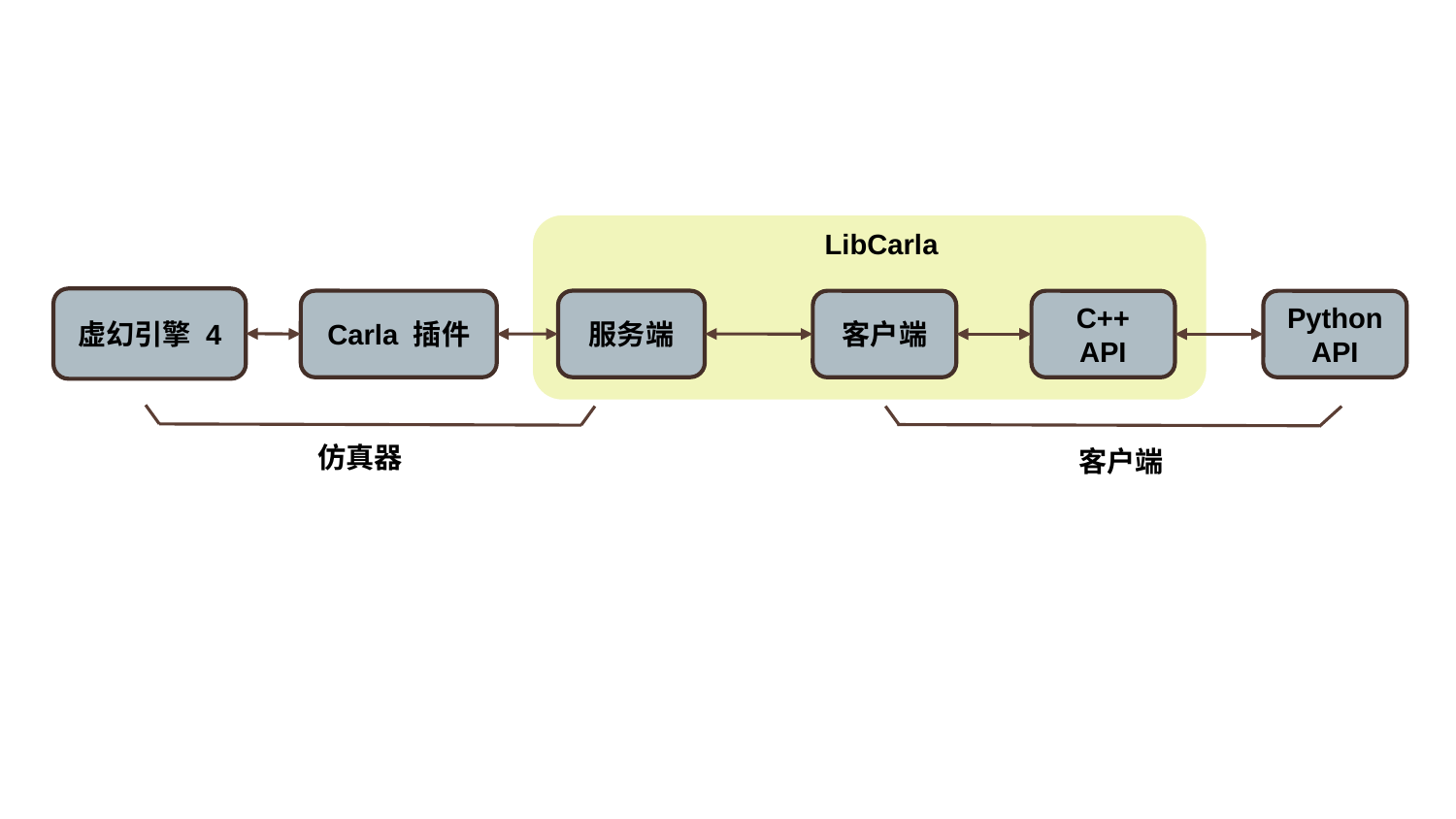

LibCarla
虚幻引擎 4
服务端
Carla 插件
客户端
C++ API
Python API
仿真器
客户端